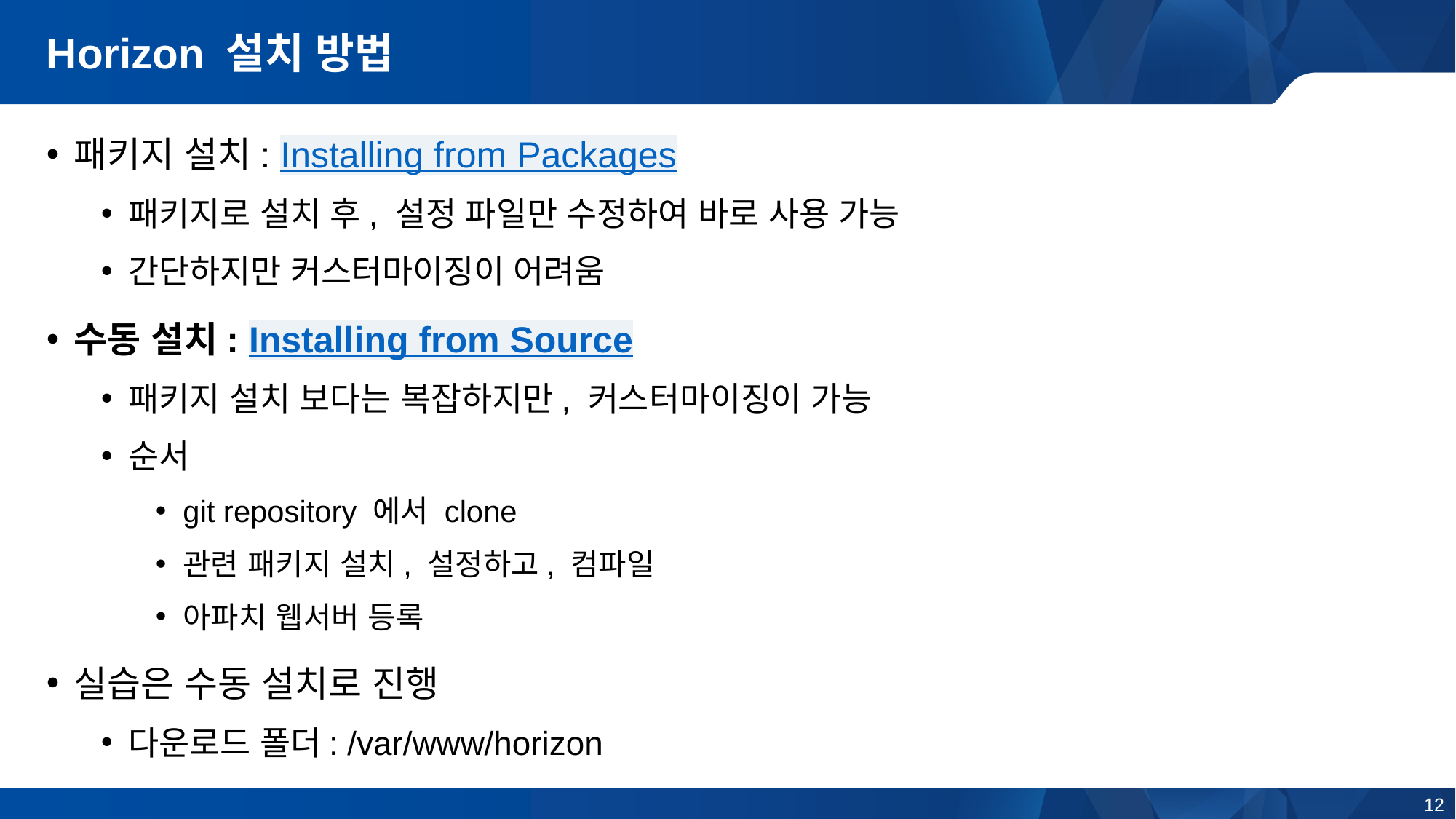

# Horizon 설치 방법
패키지 설치: Installing from Packages
패키지로 설치 후, 설정 파일만 수정하여 바로 사용 가능
간단하지만 커스터마이징이 어려움
수동 설치: Installing from Source
패키지 설치 보다는 복잡하지만, 커스터마이징이 가능
순서
git repository 에서 clone
관련 패키지 설치, 설정하고, 컴파일
아파치 웹서버 등록
실습은 수동 설치로 진행
다운로드 폴더: /var/www/horizon

12